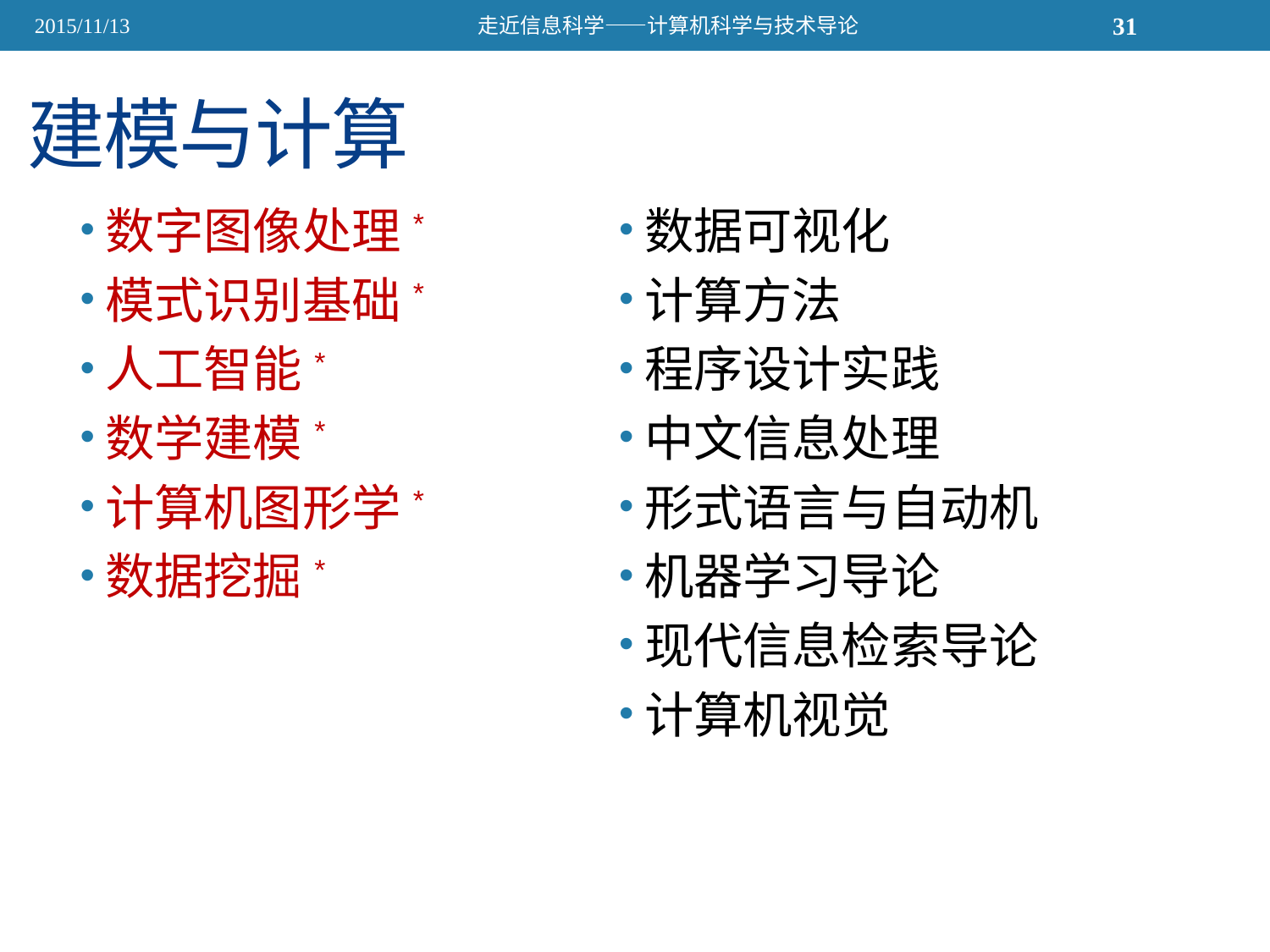

2015/11/13
走近信息科学——计算机科学与技术导论
31
# 建模与计算
数字图像处理*
模式识别基础*
人工智能*
数学建模*
计算机图形学*
数据挖掘*
数据可视化
计算方法
程序设计实践
中文信息处理
形式语言与自动机
机器学习导论
现代信息检索导论
计算机视觉